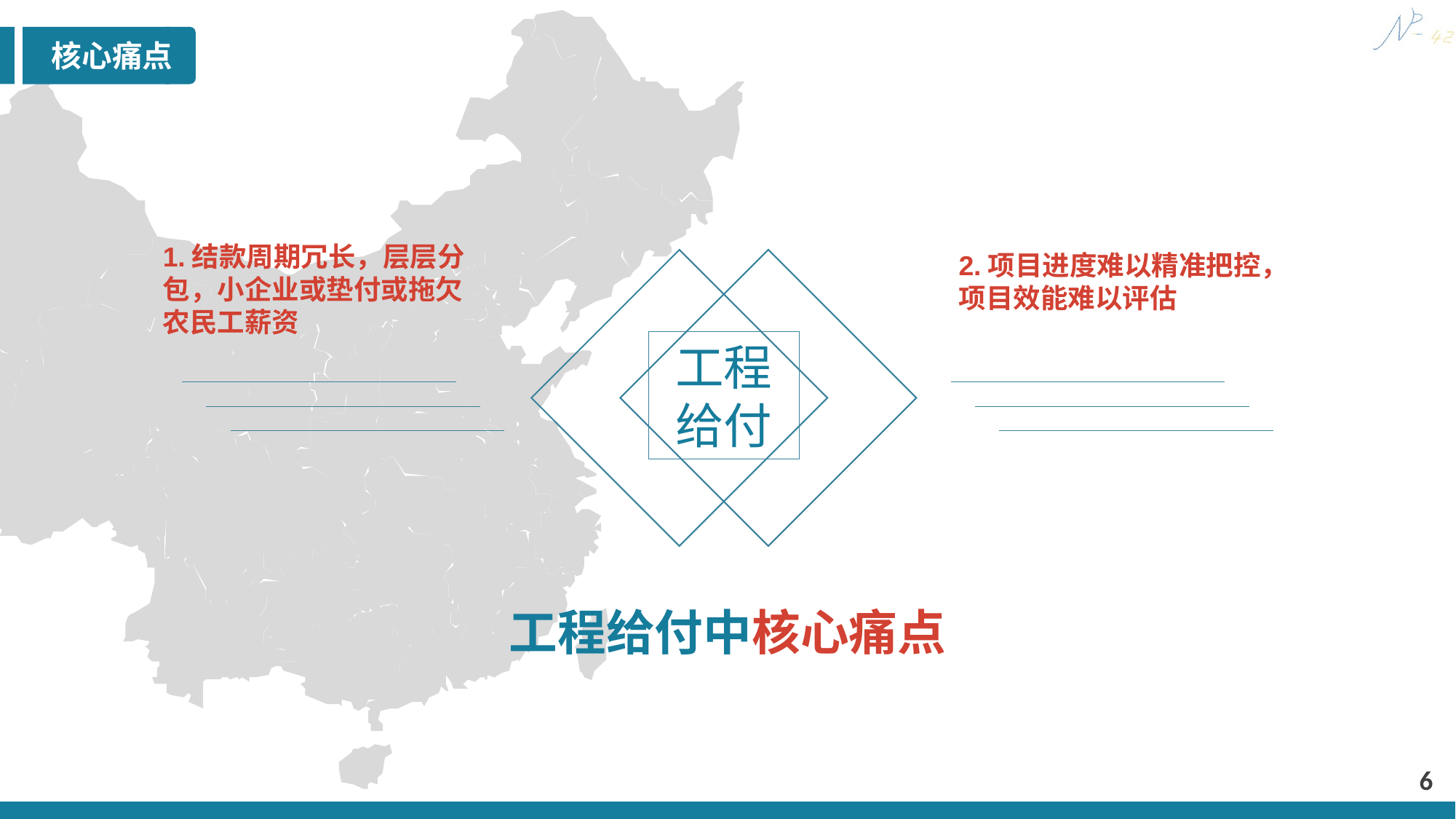

核心痛点
1.结款周期冗长，层层分包，小企业或垫付或拖欠农民工薪资
2.项目进度难以精准把控，项目效能难以评估

工程给付
工程给付中核心痛点
6